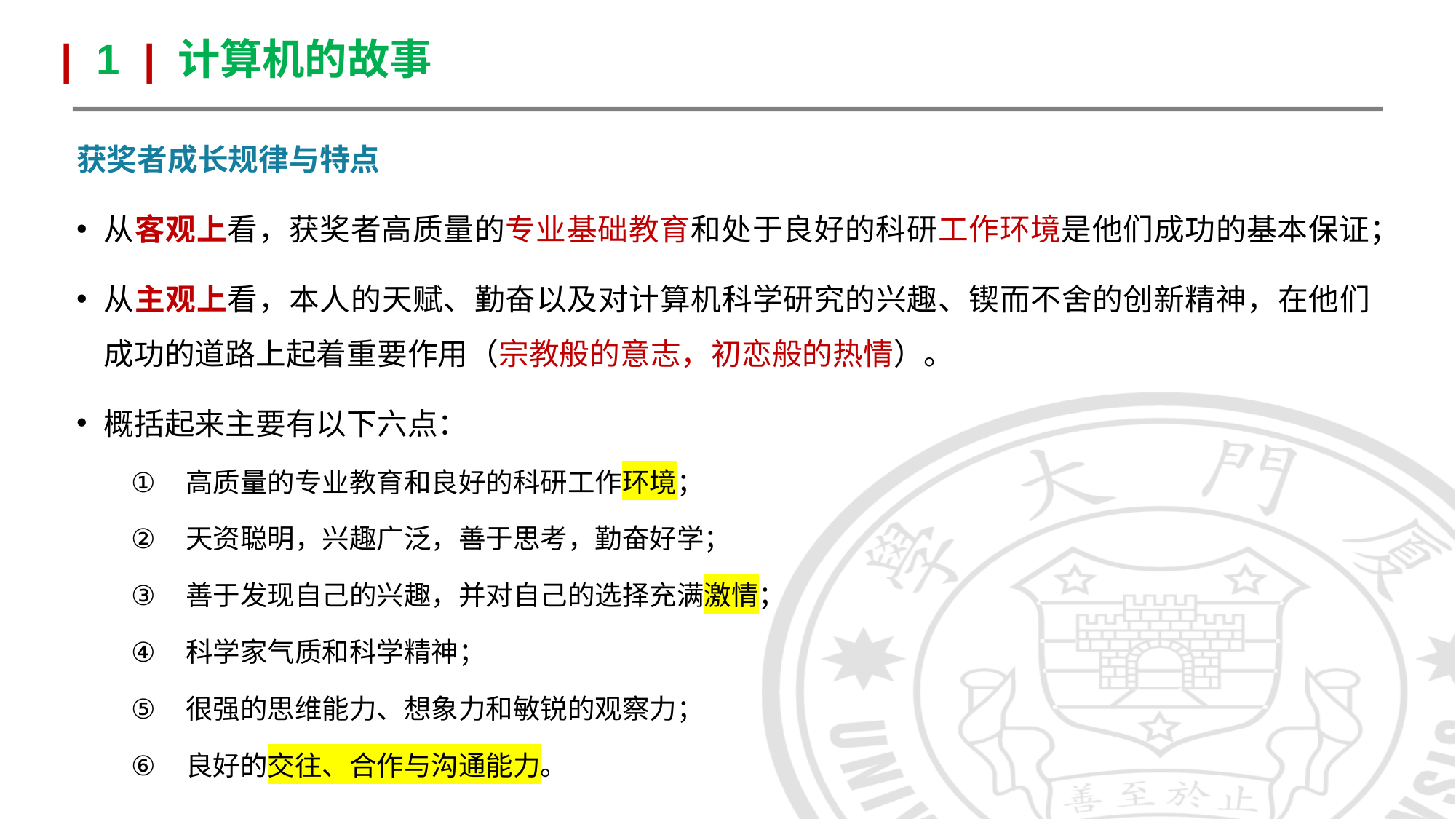

|  1  | 计算机的故事
获奖者成长规律与特点
从客观上看，获奖者高质量的专业基础教育和处于良好的科研工作环境是他们成功的基本保证；
从主观上看，本人的天赋、勤奋以及对计算机科学研究的兴趣、锲而不舍的创新精神，在他们成功的道路上起着重要作用（宗教般的意志，初恋般的热情）。
概括起来主要有以下六点：
高质量的专业教育和良好的科研工作环境；
天资聪明，兴趣广泛，善于思考，勤奋好学；
善于发现自己的兴趣，并对自己的选择充满激情；
科学家气质和科学精神；
很强的思维能力、想象力和敏锐的观察力；
良好的交往、合作与沟通能力。